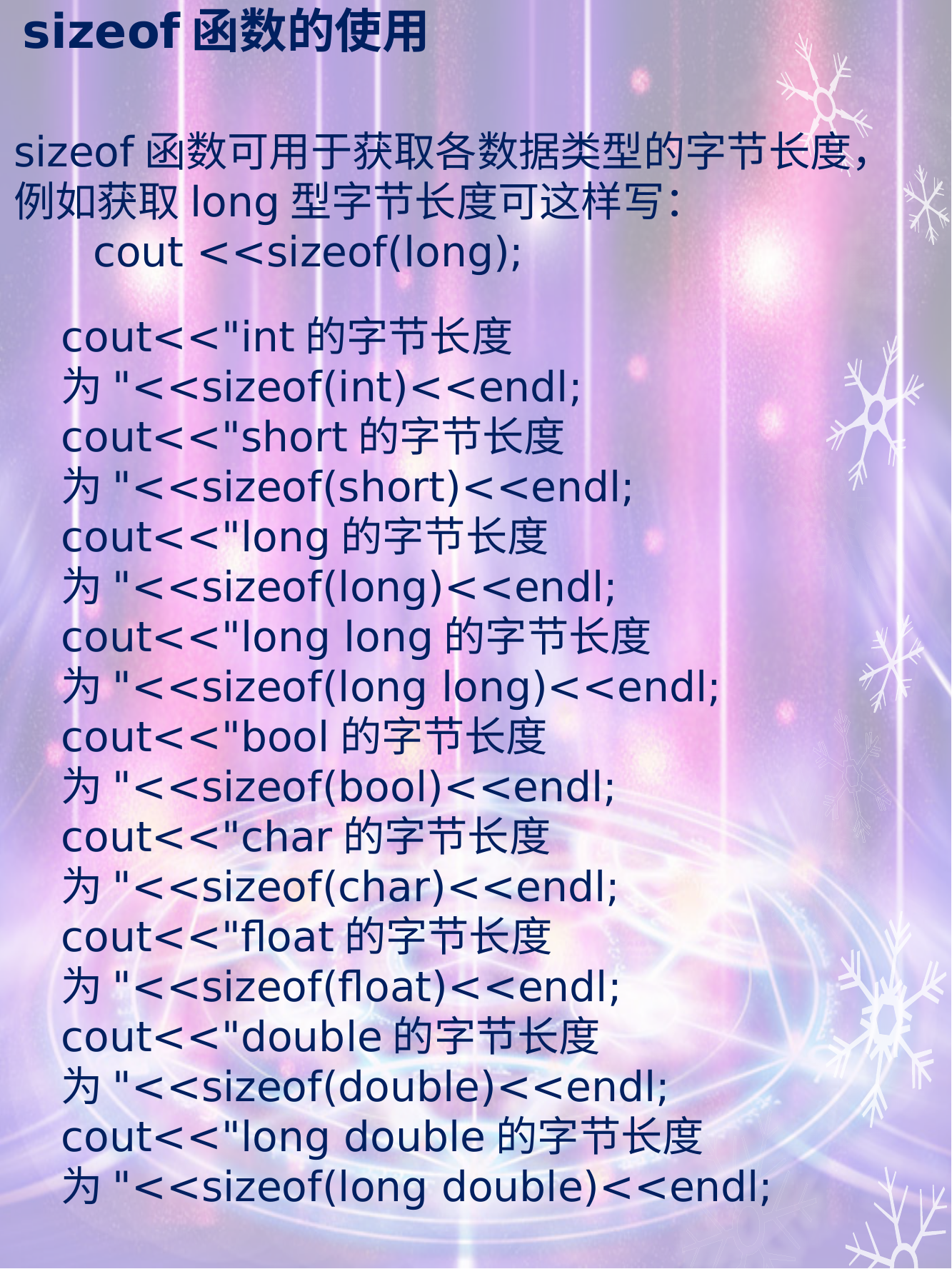

# sizeof函数的使用
sizeof函数可用于获取各数据类型的字节长度，例如获取long型字节长度可这样写：
      cout <<sizeof(long);

cout<<"int的字节长度为"<<sizeof(int)<<endl;
cout<<"short的字节长度为"<<sizeof(short)<<endl;
cout<<"long的字节长度为"<<sizeof(long)<<endl;
cout<<"long long的字节长度为"<<sizeof(long long)<<endl;
cout<<"bool的字节长度为"<<sizeof(bool)<<endl;
cout<<"char的字节长度为"<<sizeof(char)<<endl;
cout<<"float的字节长度为"<<sizeof(float)<<endl;
cout<<"double的字节长度为"<<sizeof(double)<<endl;
cout<<"long double的字节长度为"<<sizeof(long double)<<endl;